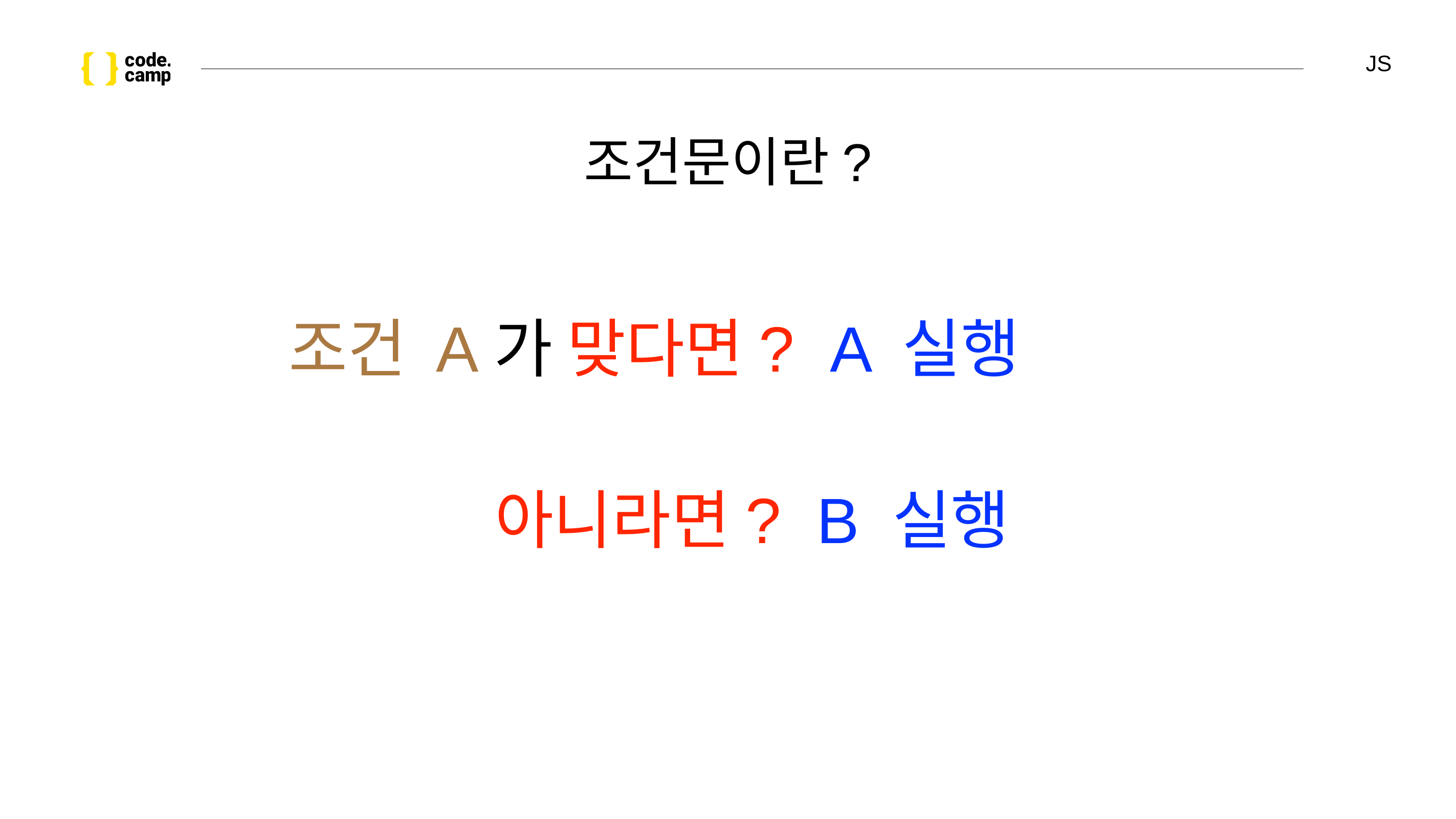

# JS

조건문이란?
조건 A가 맞다면?  A 실행
아니라면?  B 실행